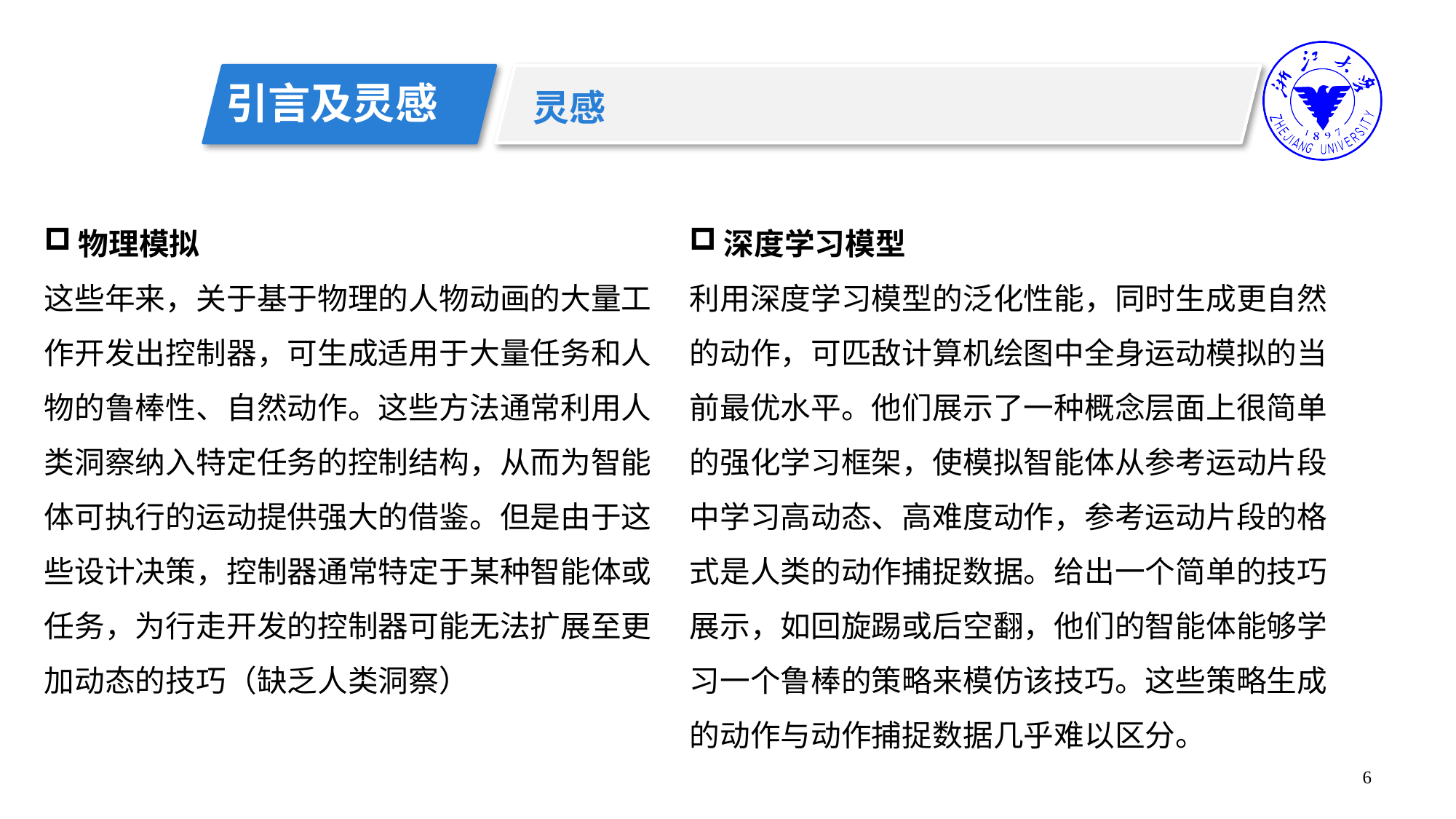

引言及灵感
灵感
物理模拟
这些年来，关于基于物理的人物动画的大量工作开发出控制器，可生成适用于大量任务和人物的鲁棒性、自然动作。这些方法通常利用人类洞察纳入特定任务的控制结构，从而为智能体可执行的运动提供强大的借鉴。但是由于这些设计决策，控制器通常特定于某种智能体或任务，为行走开发的控制器可能无法扩展至更加动态的技巧（缺乏人类洞察）
深度学习模型
利用深度学习模型的泛化性能，同时生成更自然的动作，可匹敌计算机绘图中全身运动模拟的当前最优水平。他们展示了一种概念层面上很简单的强化学习框架，使模拟智能体从参考运动片段中学习高动态、高难度动作，参考运动片段的格式是人类的动作捕捉数据。给出一个简单的技巧展示，如回旋踢或后空翻，他们的智能体能够学习一个鲁棒的策略来模仿该技巧。这些策略生成的动作与动作捕捉数据几乎难以区分。

6